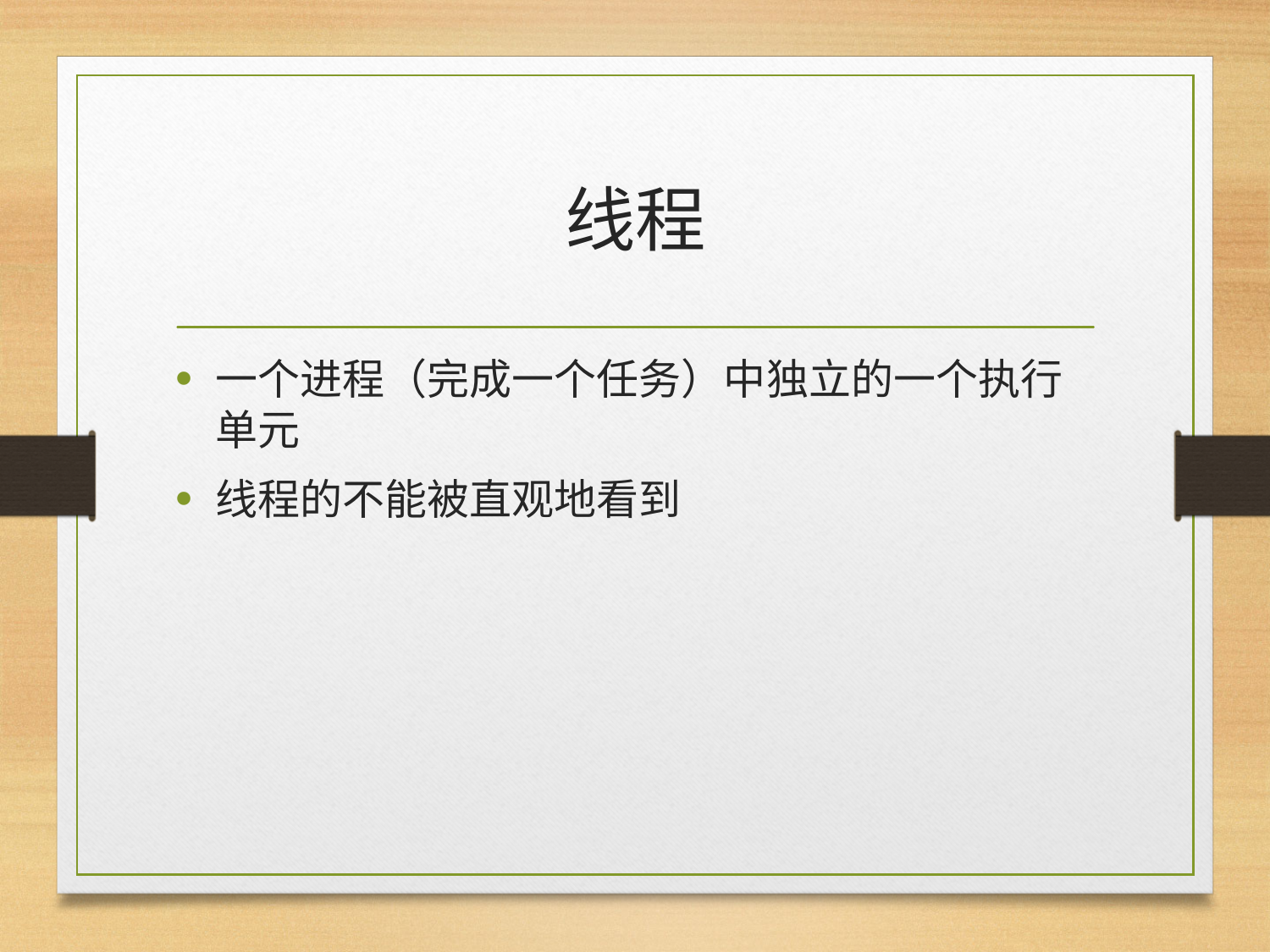

# 线程
一个进程（完成一个任务）中独立的一个执行单元
线程的不能被直观地看到